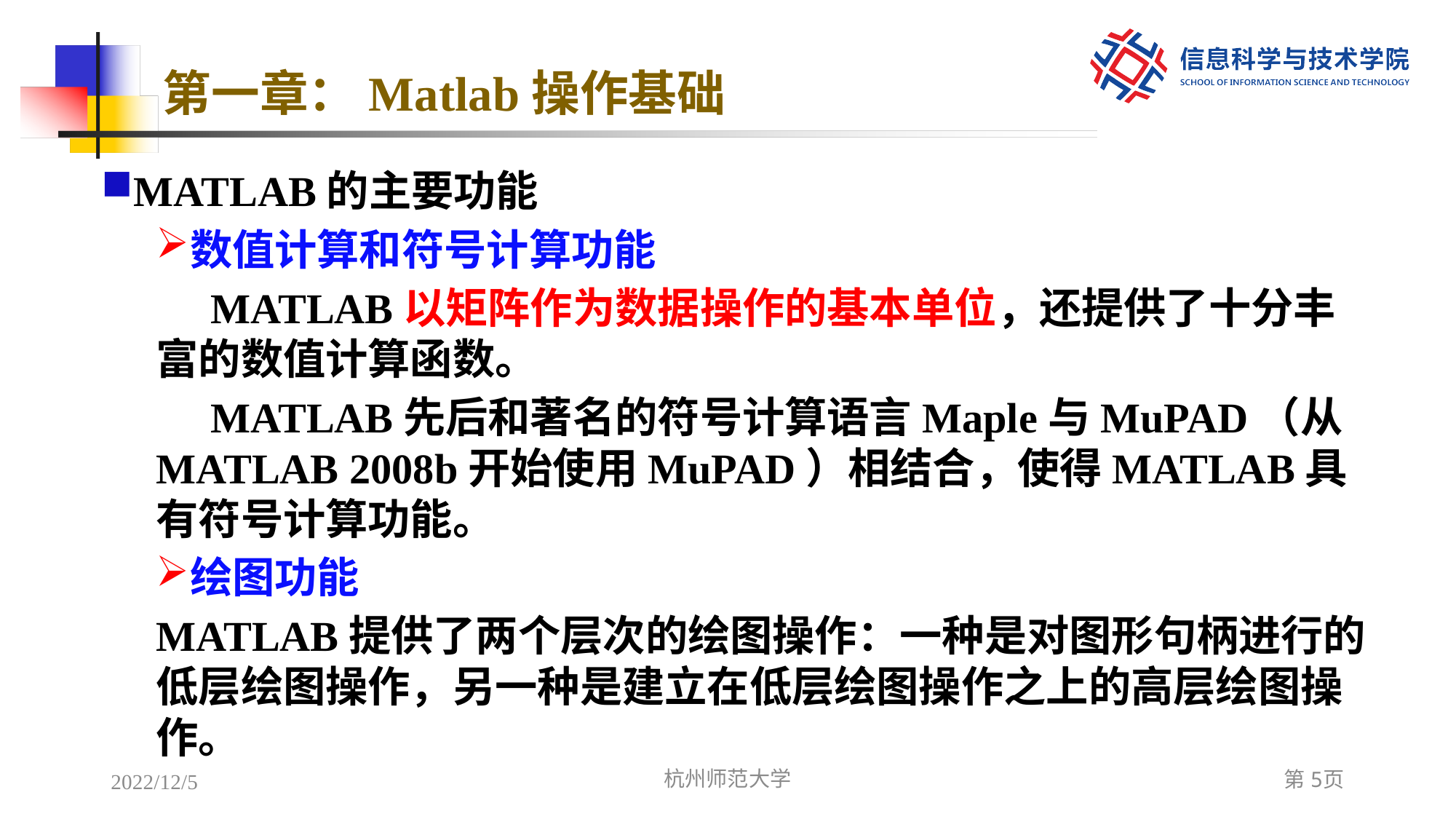

# 第一章：Matlab操作基础
MATLAB的主要功能
数值计算和符号计算功能
MATLAB以矩阵作为数据操作的基本单位，还提供了十分丰富的数值计算函数。
MATLAB先后和著名的符号计算语言Maple与MuPAD（从MATLAB 2008b开始使用MuPAD）相结合，使得MATLAB具有符号计算功能。
绘图功能
MATLAB提供了两个层次的绘图操作：一种是对图形句柄进行的低层绘图操作，另一种是建立在低层绘图操作之上的高层绘图操作。
2022/12/5
杭州师范大学
第5页